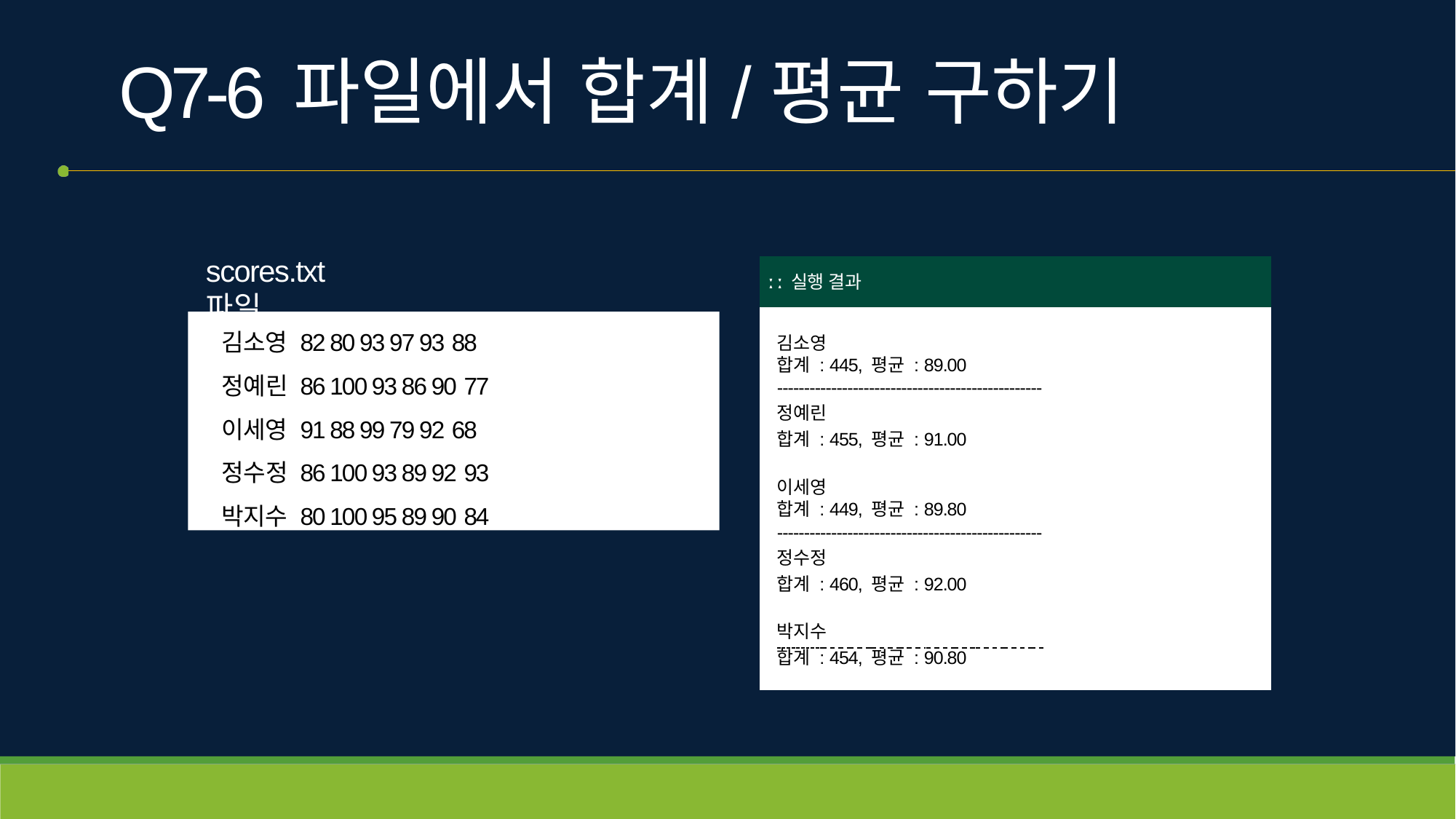

# Q7-6	파일에서 합계/평균 구하기

scores.txt 파일
| ː ː 실행 결과 |
| --- |
| 김소영 합계 : 445, 평균 : 89.00 ------------------------------------------------- 정예린 합계 : 455, 평균 : 91.00 이세영 합계 : 449, 평균 : 89.80 ------------------------------------------------- 정수정 합계 : 460, 평균 : 92.00 박지수 합계 : 454, 평균 : 90.80 |
김소영 82 80 93 97 93 88
정예린 86 100 93 86 90 77
이세영 91 88 99 79 92 68
정수정 86 100 93 89 92 93
박지수 80 100 95 89 90 84